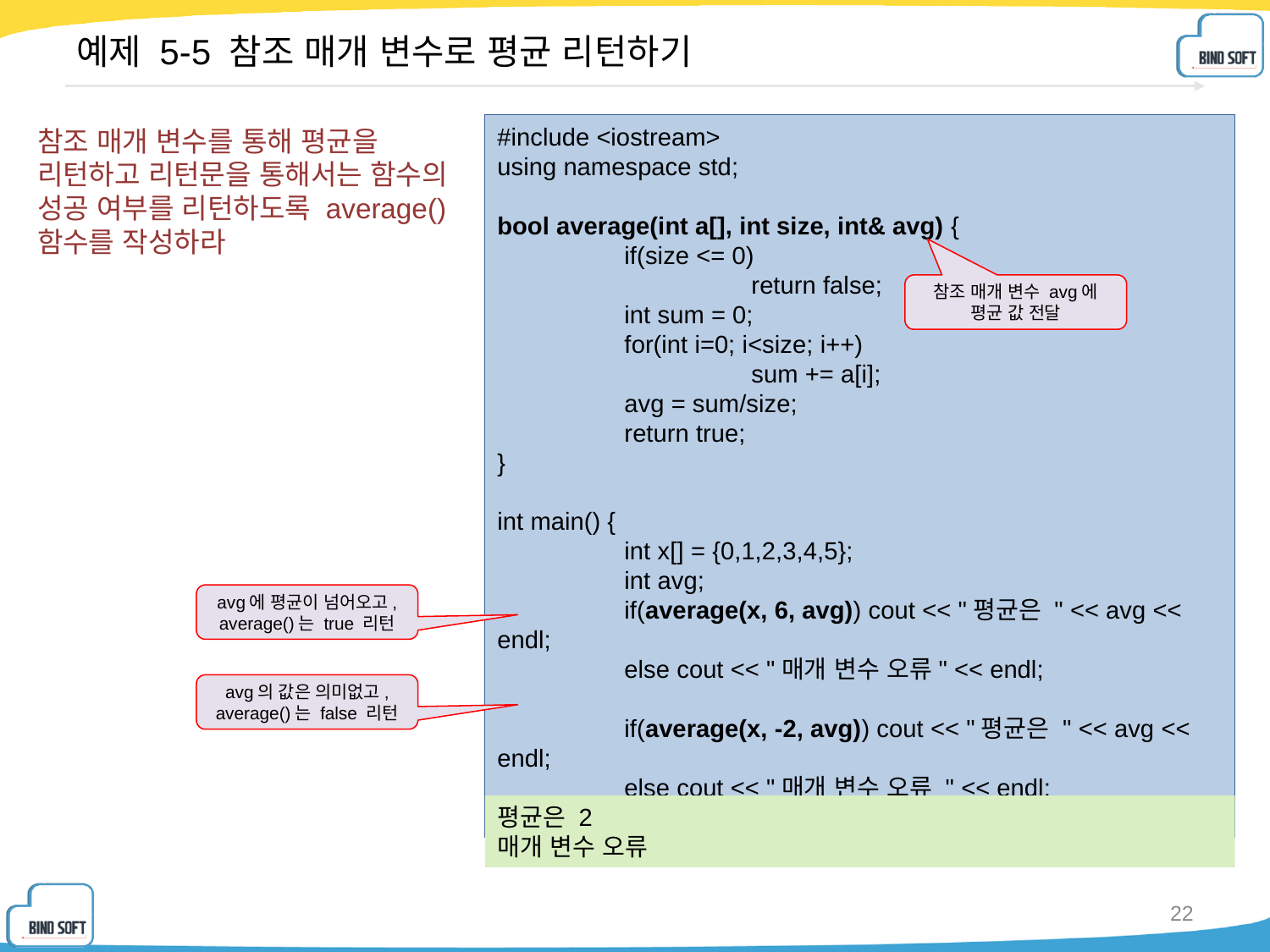

# 예제 5-5 참조 매개 변수로 평균 리턴하기
#include <iostream>
using namespace std;

bool average(int a[], int size, int& avg) {
	if(size <= 0)
		return false;
	int sum = 0;
	for(int i=0; i<size; i++)
		sum += a[i];
	avg = sum/size;
	return true;
}

int main() {
	int x[] = {0,1,2,3,4,5};
	int avg;
	if(average(x, 6, avg)) cout << "평균은 " << avg << endl;
	else cout << "매개 변수 오류" << endl;

	if(average(x, -2, avg)) cout << "평균은 " << avg << endl;
	else cout << "매개 변수 오류 " << endl;
}
참조 매개 변수를 통해 평균을 리턴하고 리턴문을 통해서는 함수의 성공 여부를 리턴하도록 average() 함수를 작성하라
참조 매개 변수 avg에 평균 값 전달
avg에 평균이 넘어오고, average()는 true 리턴
avg의 값은 의미없고, average()는 false 리턴
평균은 2
매개 변수 오류
22